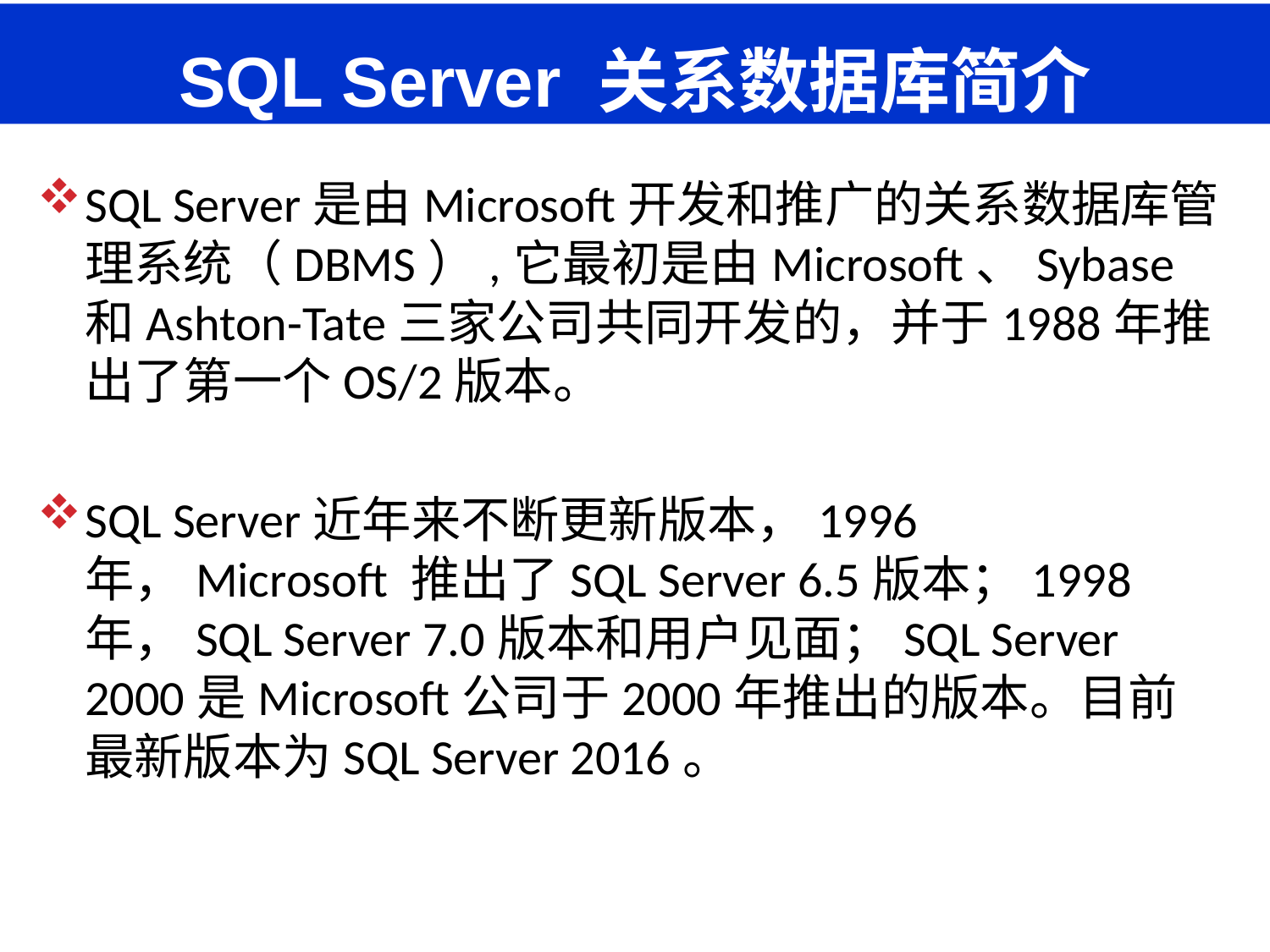

# SQL Server 关系数据库简介
SQL Server是由Microsoft开发和推广的关系数据库管理系统（DBMS）,它最初是由Microsoft、Sybase和Ashton-Tate三家公司共同开发的，并于1988年推出了第一个OS/2版本。

SQL Server近年来不断更新版本，1996年，Microsoft 推出了SQL Server 6.5版本；1998年，SQL Server 7.0版本和用户见面；SQL Server 2000是Microsoft公司于2000年推出的版本。目前最新版本为SQL Server 2016。